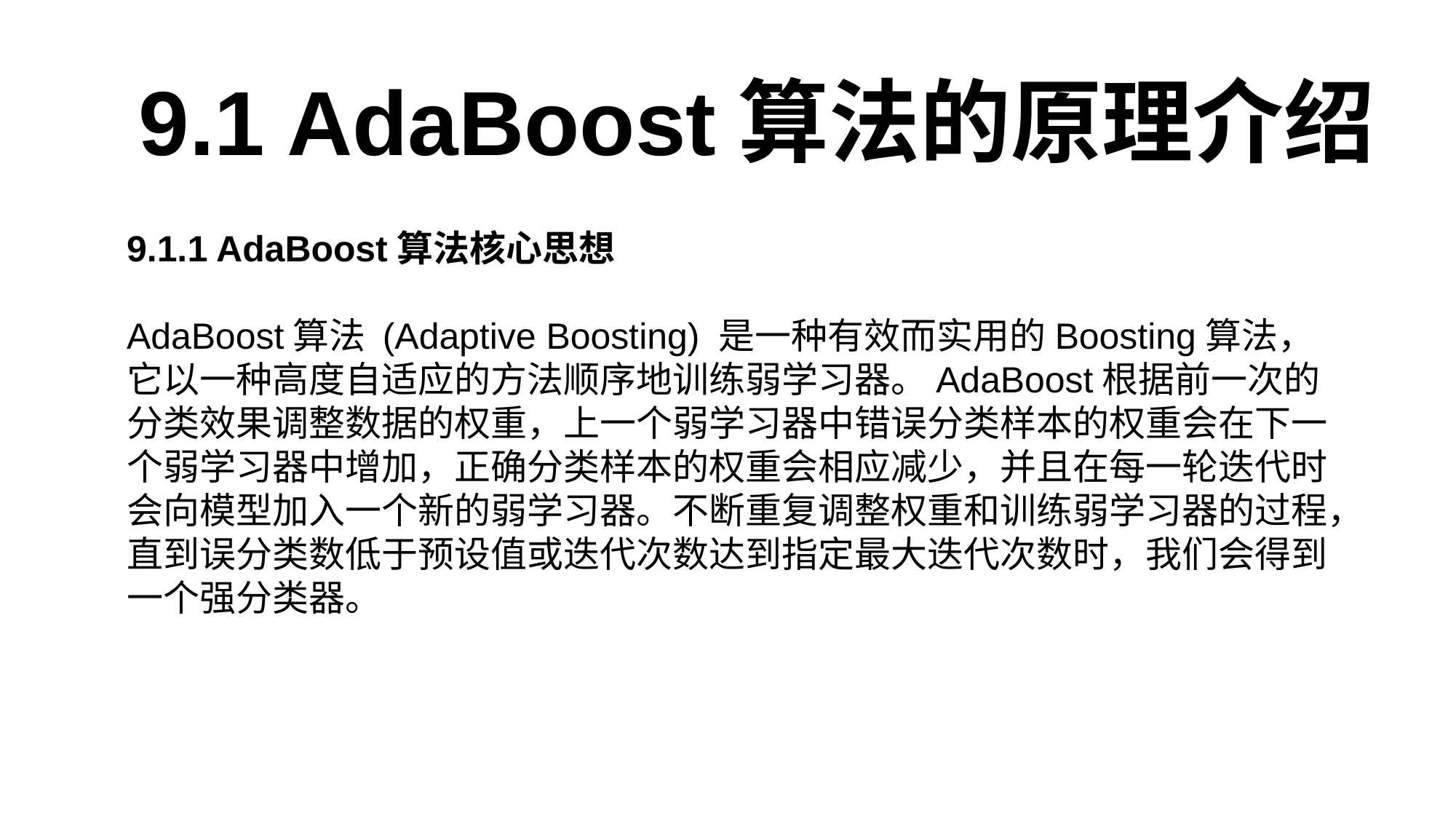

9.1 AdaBoost算法的原理介绍
9.1.1 AdaBoost算法核心思想

AdaBoost算法 (Adaptive Boosting) 是一种有效而实用的Boosting算法，它以一种高度自适应的方法顺序地训练弱学习器。AdaBoost根据前一次的分类效果调整数据的权重，上一个弱学习器中错误分类样本的权重会在下一个弱学习器中增加，正确分类样本的权重会相应减少，并且在每一轮迭代时会向模型加入一个新的弱学习器。不断重复调整权重和训练弱学习器的过程，直到误分类数低于预设值或迭代次数达到指定最大迭代次数时，我们会得到一个强分类器。